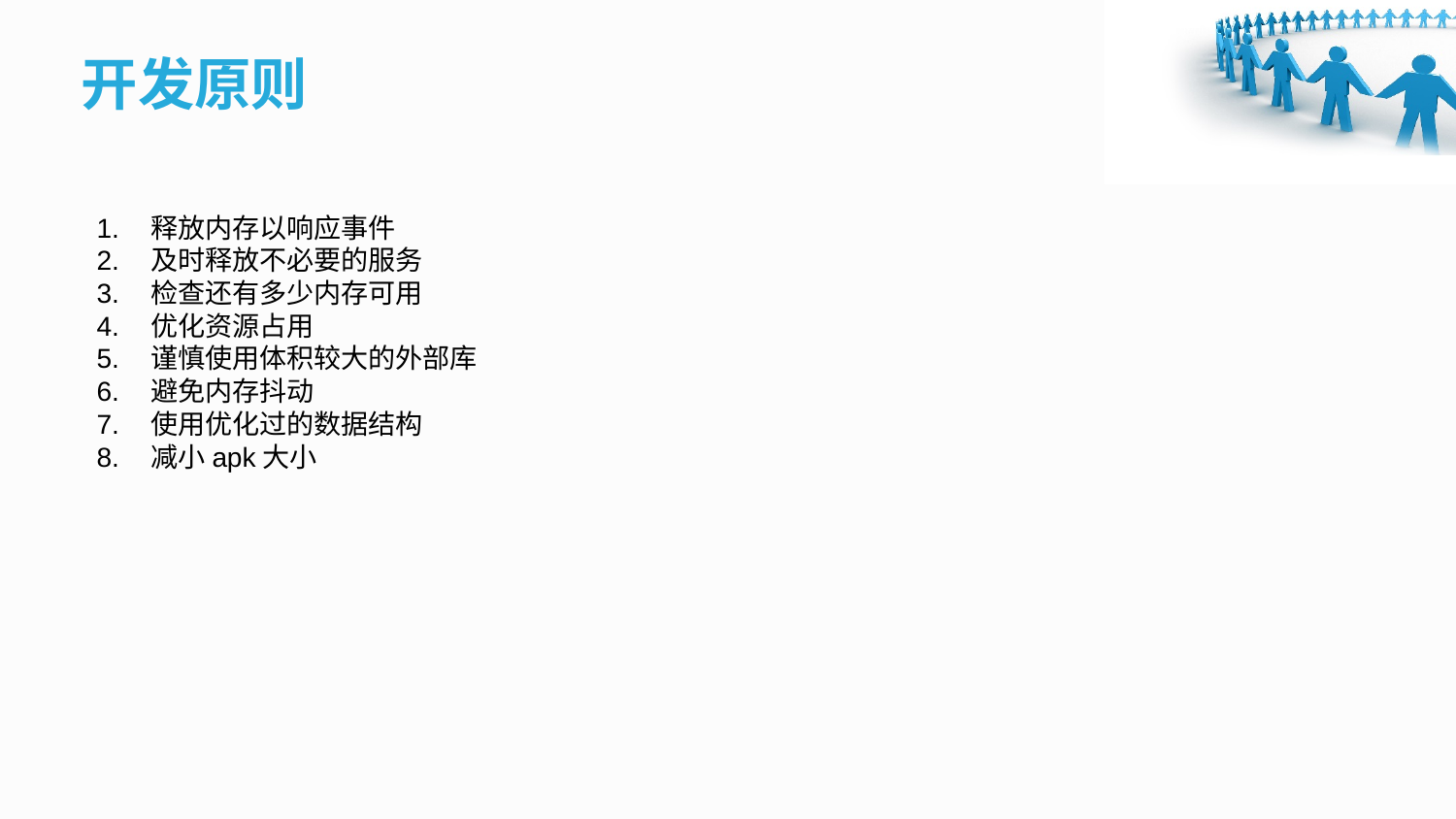

开发原则
释放内存以响应事件
及时释放不必要的服务
检查还有多少内存可用
优化资源占用
谨慎使用体积较大的外部库
避免内存抖动
使用优化过的数据结构
减小apk大小